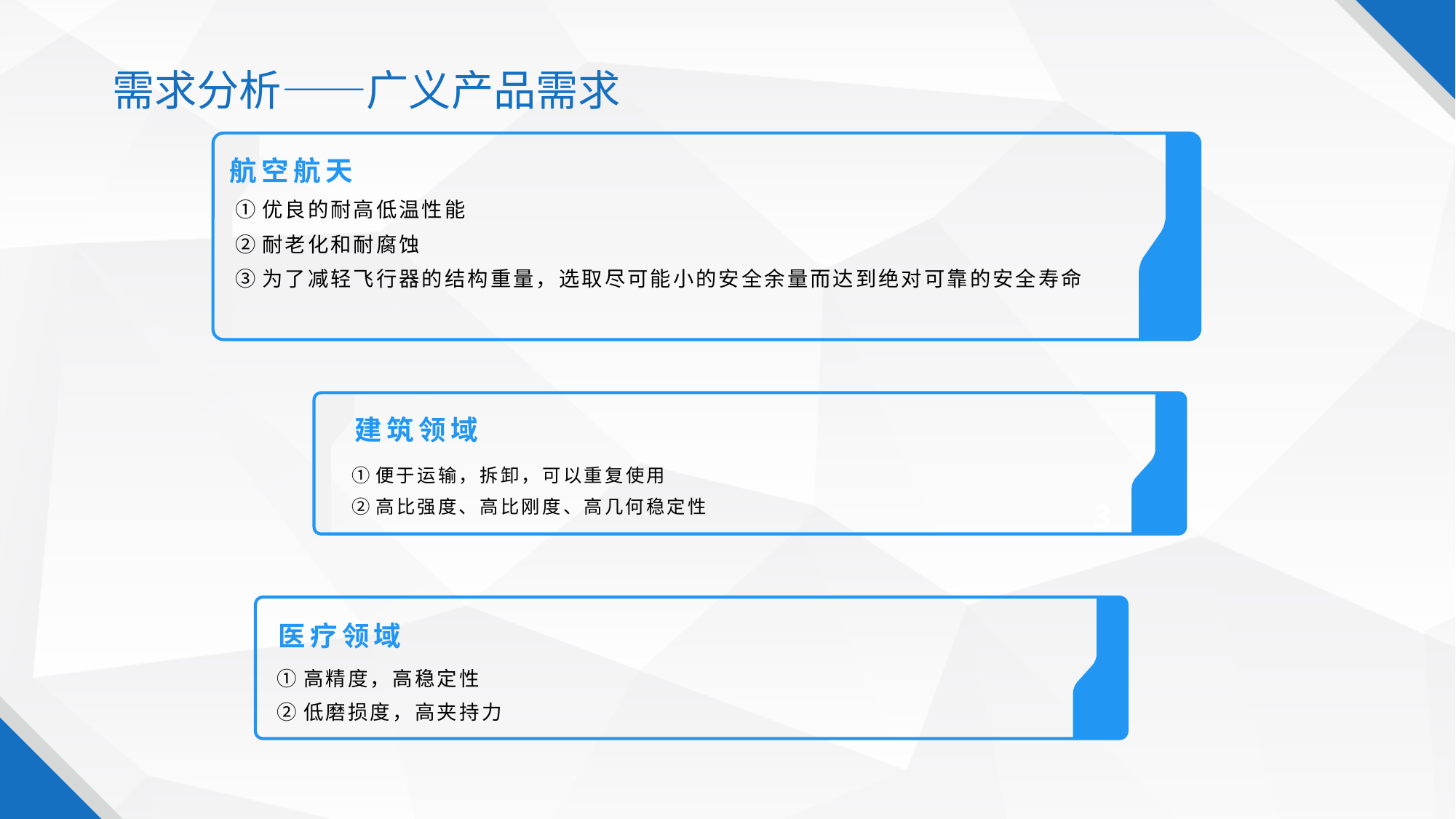

需求分析——广义产品需求

航空航天

①优良的耐高低温性能
②耐老化和耐腐蚀
③为了减轻飞行器的结构重量，选取尽可能小的安全余量而达到绝对可靠的安全寿命

建筑领域
①便于运输，拆卸，可以重复使用
②高比强度、高比刚度、高几何稳定性
3

医疗领域
①高精度，高稳定性
②低磨损度，高夹持力